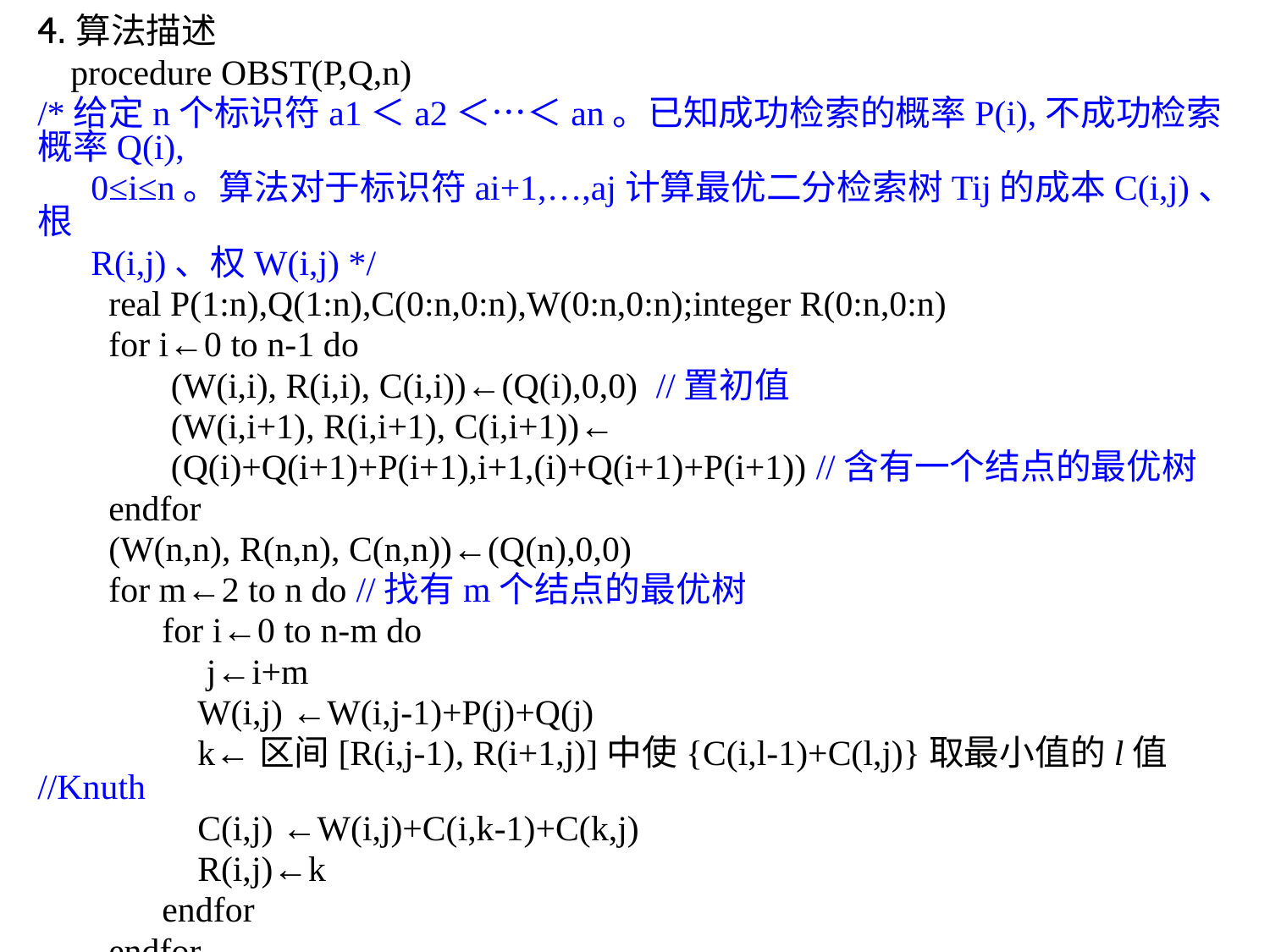

4.算法描述
    procedure OBST(P,Q,n)
/*给定n个标识符a1＜a2＜…＜an。已知成功检索的概率P(i),不成功检索概率Q(i),
      0≤i≤n。算法对于标识符ai+1,…,aj计算最优二分检索树Tij的成本C(i,j)、根
      R(i,j)、权W(i,j) */
        real P(1:n),Q(1:n),C(0:n,0:n),W(0:n,0:n);integer R(0:n,0:n)
        for i←0 to n-1 do
               (W(i,i), R(i,i), C(i,i))←(Q(i),0,0)  //置初值
               (W(i,i+1), R(i,i+1), C(i,i+1))←
               (Q(i)+Q(i+1)+P(i+1),i+1,(i)+Q(i+1)+P(i+1)) //含有一个结点的最优树
        endfor
        (W(n,n), R(n,n), C(n,n))←(Q(n),0,0)
        for m←2 to n do //找有m个结点的最优树
              for i←0 to n-m do
                   j←i+m
                  W(i,j) ←W(i,j-1)+P(j)+Q(j)
                  k←区间[R(i,j-1), R(i+1,j)]中使{C(i,l-1)+C(l,j)}取最小值的l值 //Knuth
                  C(i,j) ←W(i,j)+C(i,k-1)+C(k,j)
                  R(i,j)←k
              endfor
        endfor
   end OBST